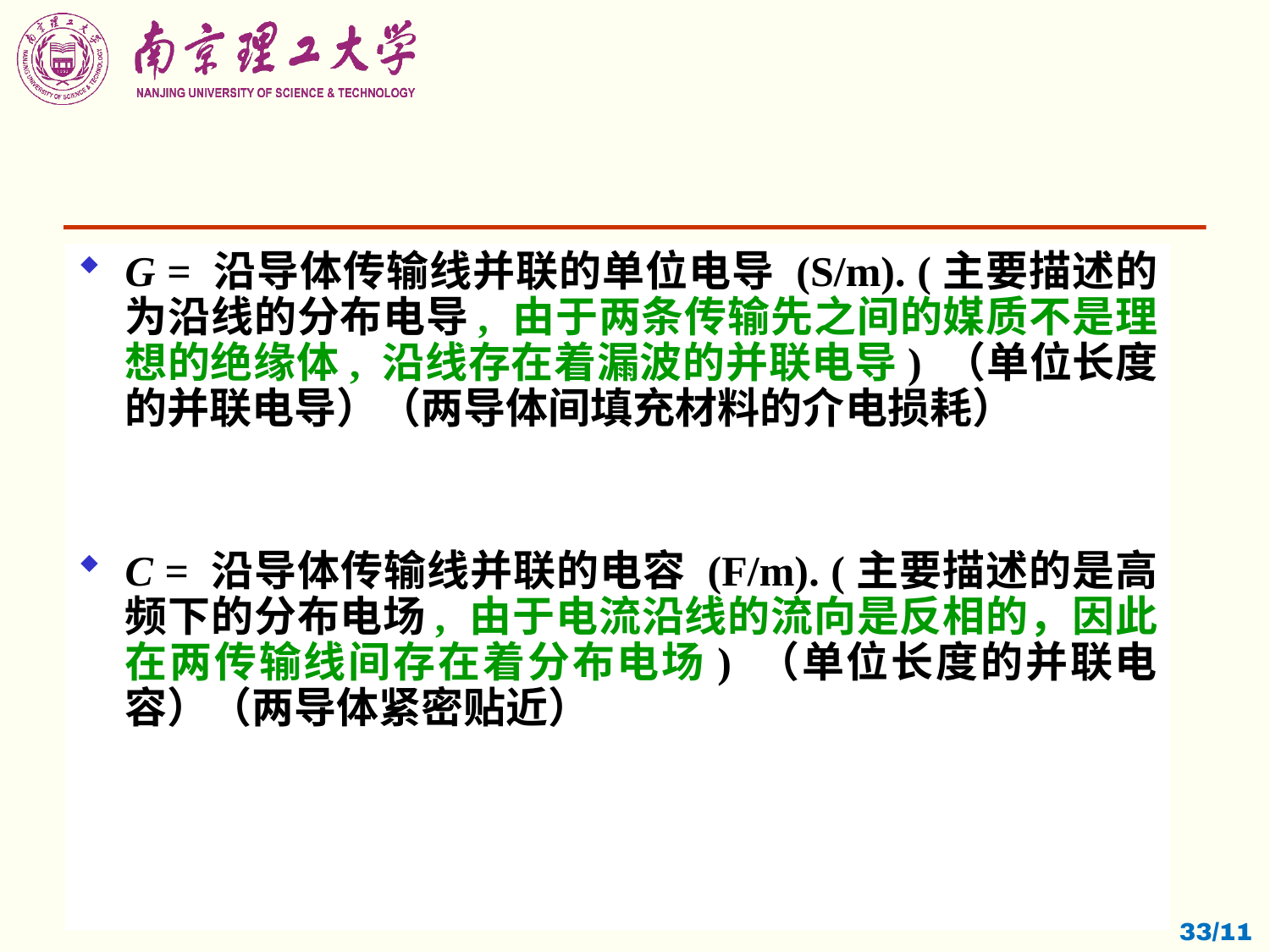

G = 沿导体传输线并联的单位电导 (S/m). (主要描述的为沿线的分布电导, 由于两条传输先之间的媒质不是理想的绝缘体, 沿线存在着漏波的并联电导) （单位长度的并联电导）（两导体间填充材料的介电损耗）

C = 沿导体传输线并联的电容 (F/m). (主要描述的是高频下的分布电场, 由于电流沿线的流向是反相的，因此在两传输线间存在着分布电场) （单位长度的并联电容）（两导体紧密贴近）

33/11